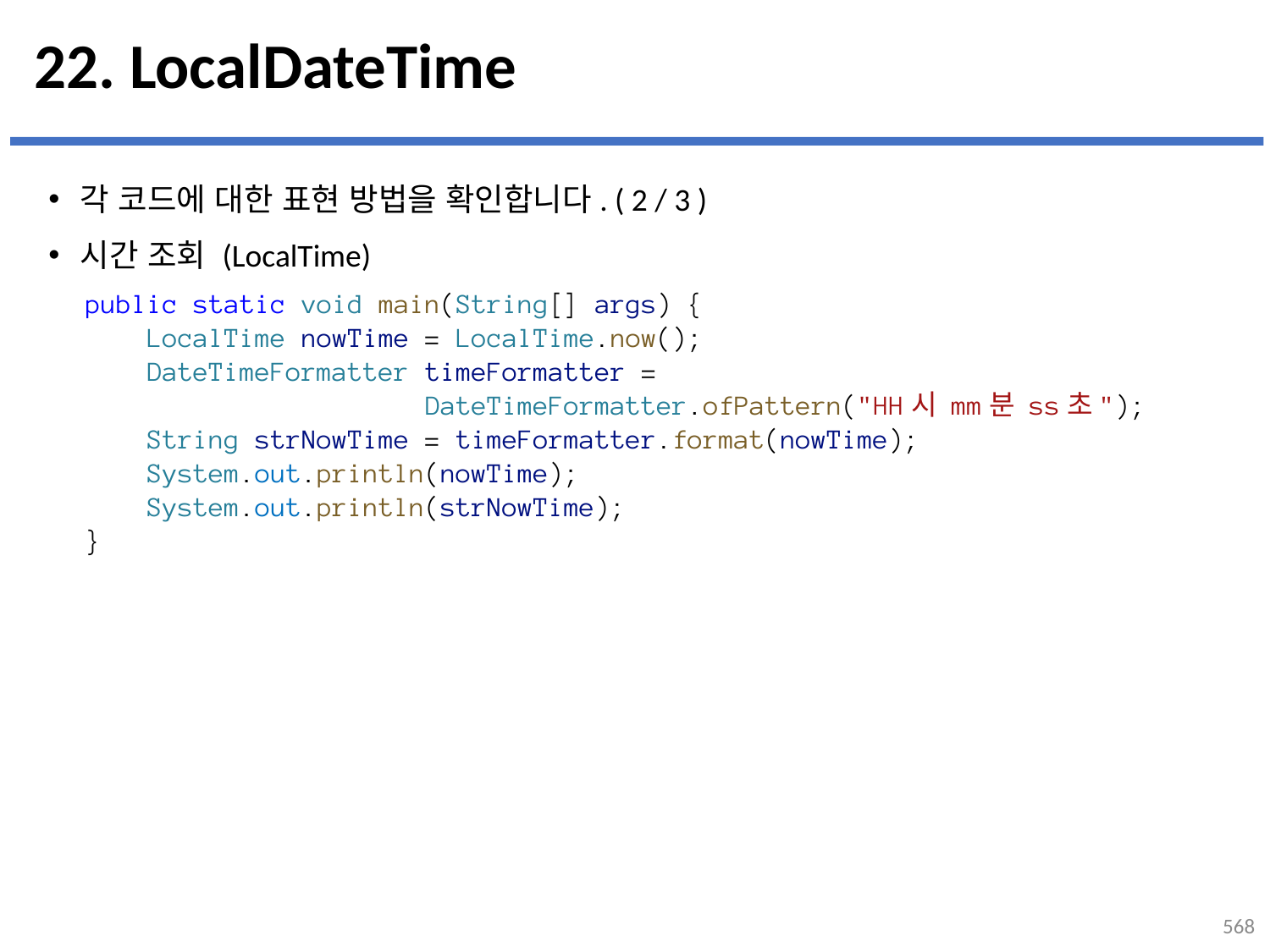

# 22. LocalDateTime
각 코드에 대한 표현 방법을 확인합니다. ( 2 / 3 )
시간 조회 (LocalTime)
public static void main(String[] args) {
    LocalTime nowTime = LocalTime.now();
    DateTimeFormatter timeFormatter =
                      DateTimeFormatter.ofPattern("HH시 mm분 ss초");
    String strNowTime = timeFormatter.format(nowTime);
    System.out.println(nowTime);
    System.out.println(strNowTime);
}
568